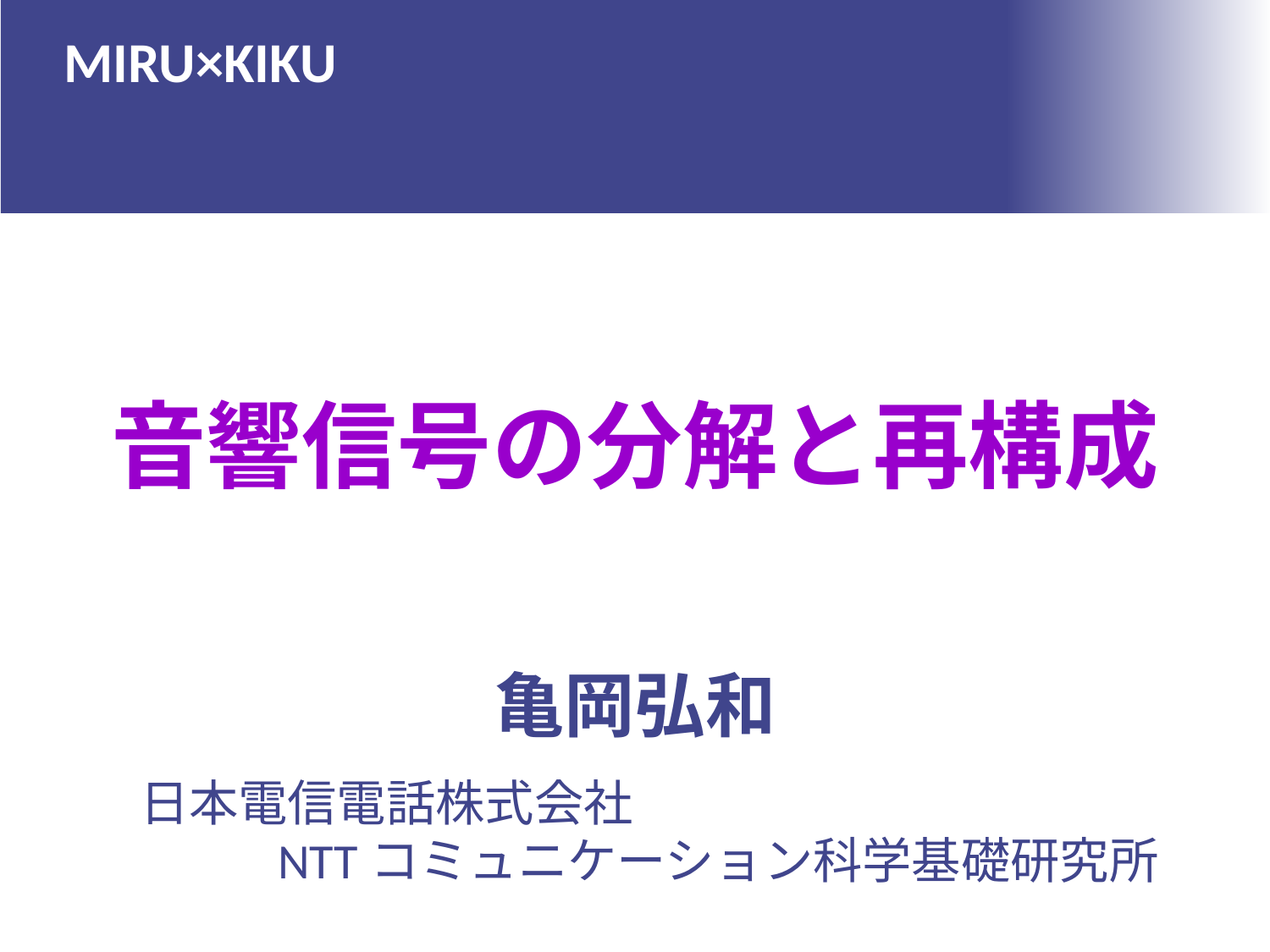

MIRU×KIKU
# 音響信号の分解と再構成
亀岡弘和

	日本電信電話株式会社
		 NTTコミュニケーション科学基礎研究所